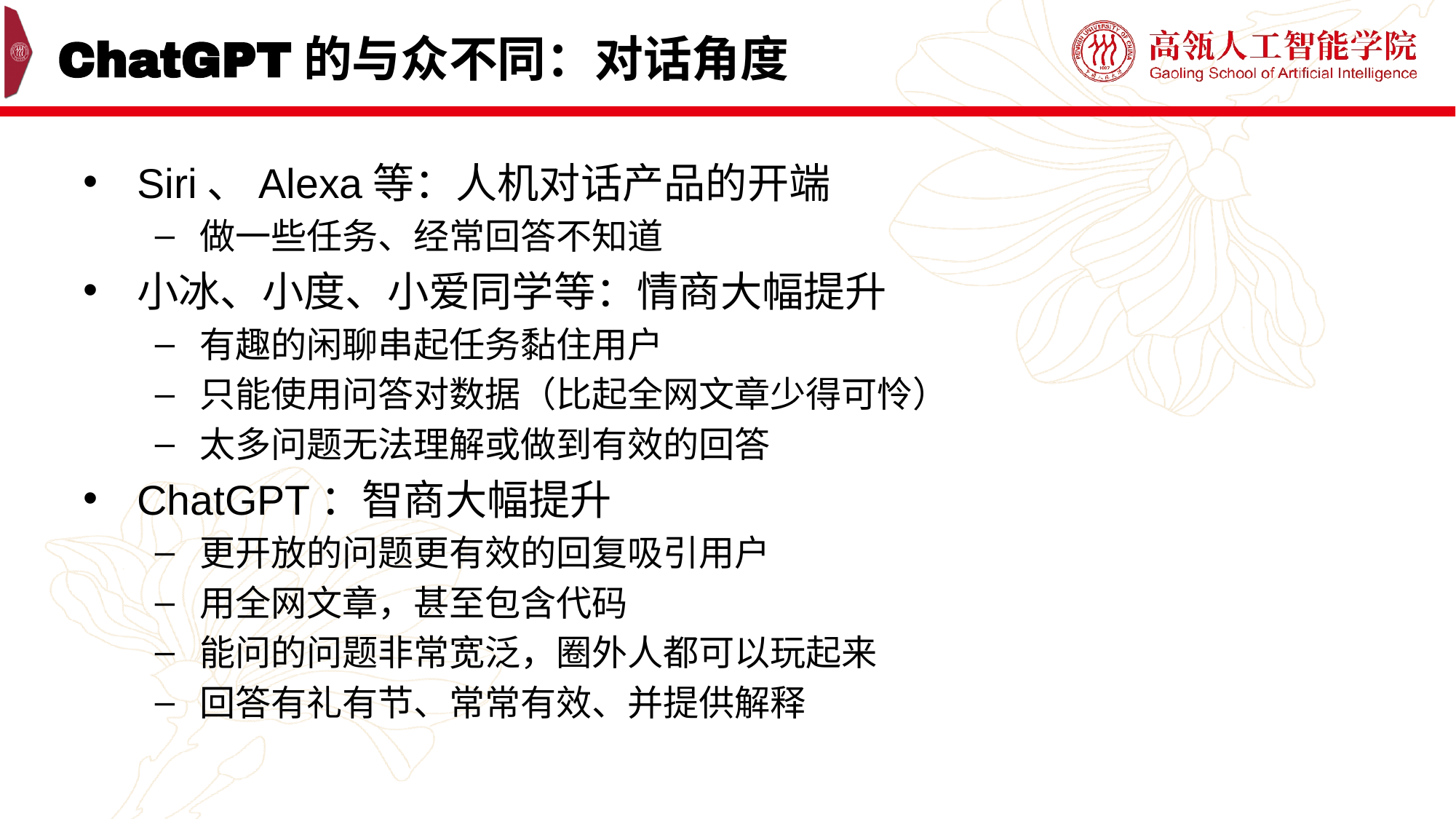

# ChatGPT的与众不同：对话角度
Siri、Alexa等：人机对话产品的开端
做一些任务、经常回答不知道
小冰、小度、小爱同学等：情商大幅提升
有趣的闲聊串起任务黏住用户
只能使用问答对数据（比起全网文章少得可怜）
太多问题无法理解或做到有效的回答
ChatGPT：智商大幅提升
更开放的问题更有效的回复吸引用户
用全网文章，甚至包含代码
能问的问题非常宽泛，圈外人都可以玩起来
回答有礼有节、常常有效、并提供解释